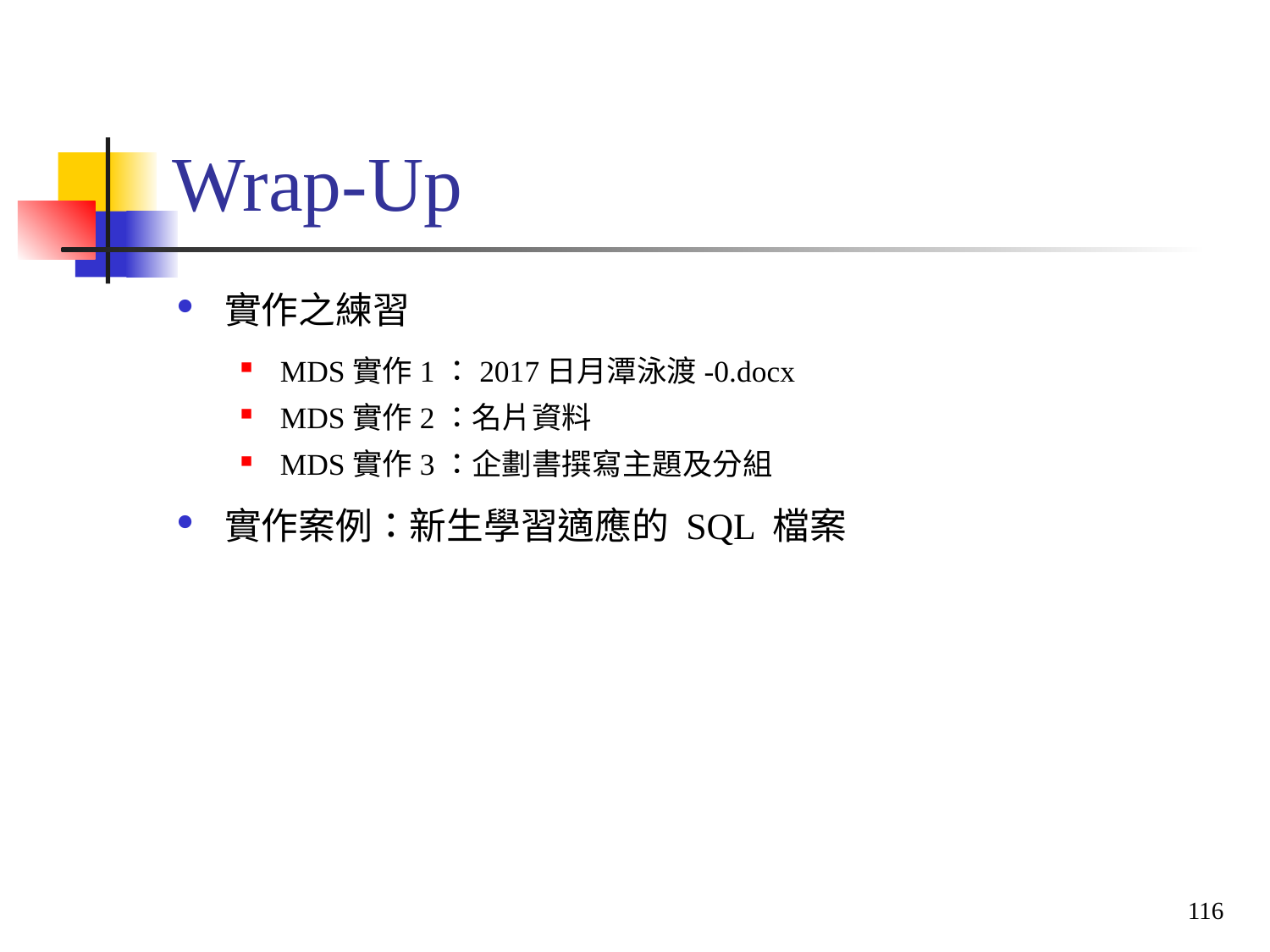

# Wrap-Up
實作之練習
MDS實作1：2017日月潭泳渡-0.docx
MDS實作2：名片資料
MDS實作3：企劃書撰寫主題及分組
實作案例：新生學習適應的 SQL 檔案